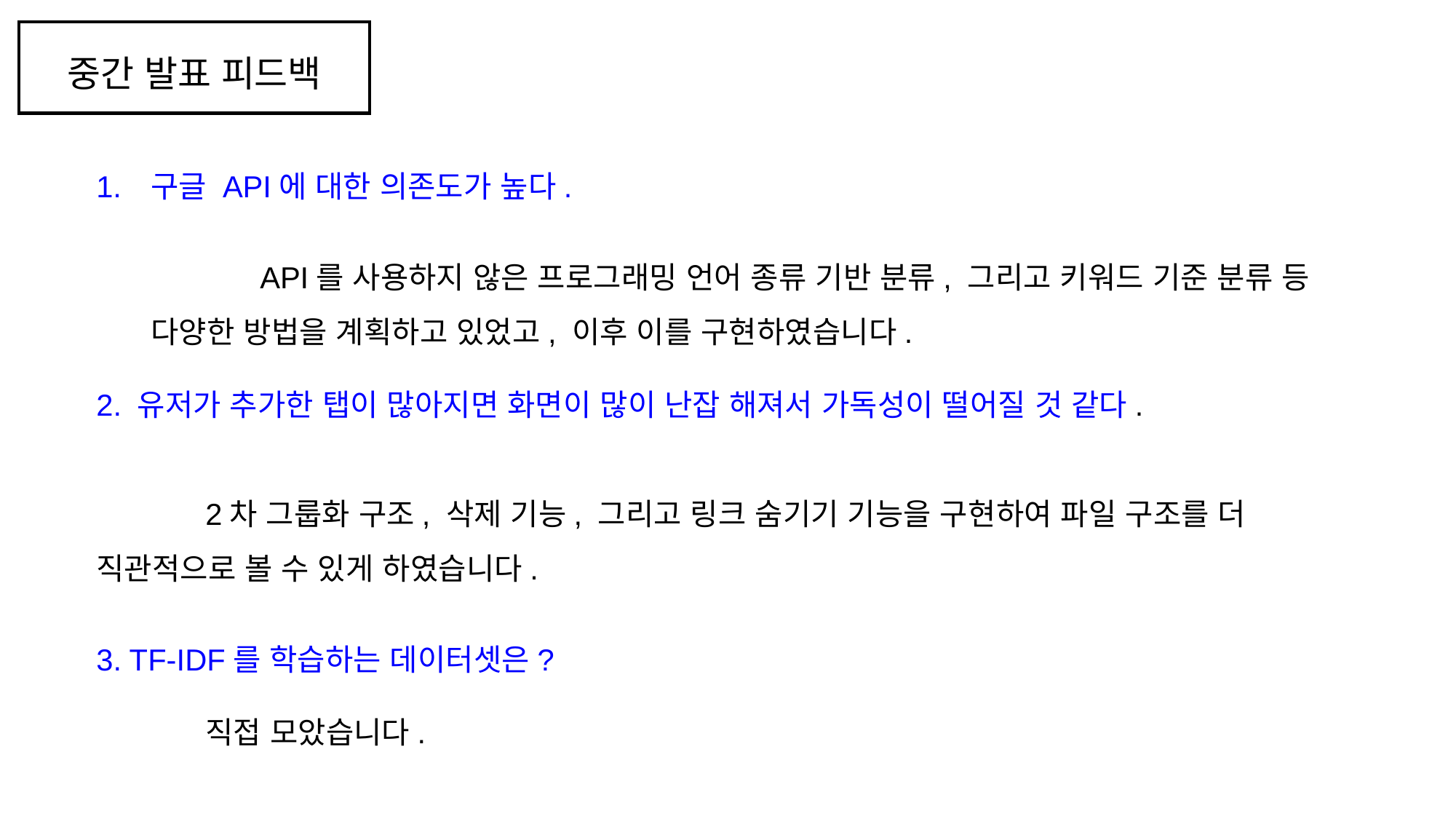

중간 발표 피드백
구글 API에 대한 의존도가 높다.
	API를 사용하지 않은 프로그래밍 언어 종류 기반 분류, 그리고 키워드 기준 분류 등 다양한 방법을 계획하고 있었고, 이후 이를 구현하였습니다.

2. 유저가 추가한 탭이 많아지면 화면이 많이 난잡 해져서 가독성이 떨어질 것 같다.
	2차 그룹화 구조, 삭제 기능, 그리고 링크 숨기기 기능을 구현하여 파일 구조를 더 직관적으로 볼 수 있게 하였습니다.

3. TF-IDF를 학습하는 데이터셋은?

	직접 모았습니다.